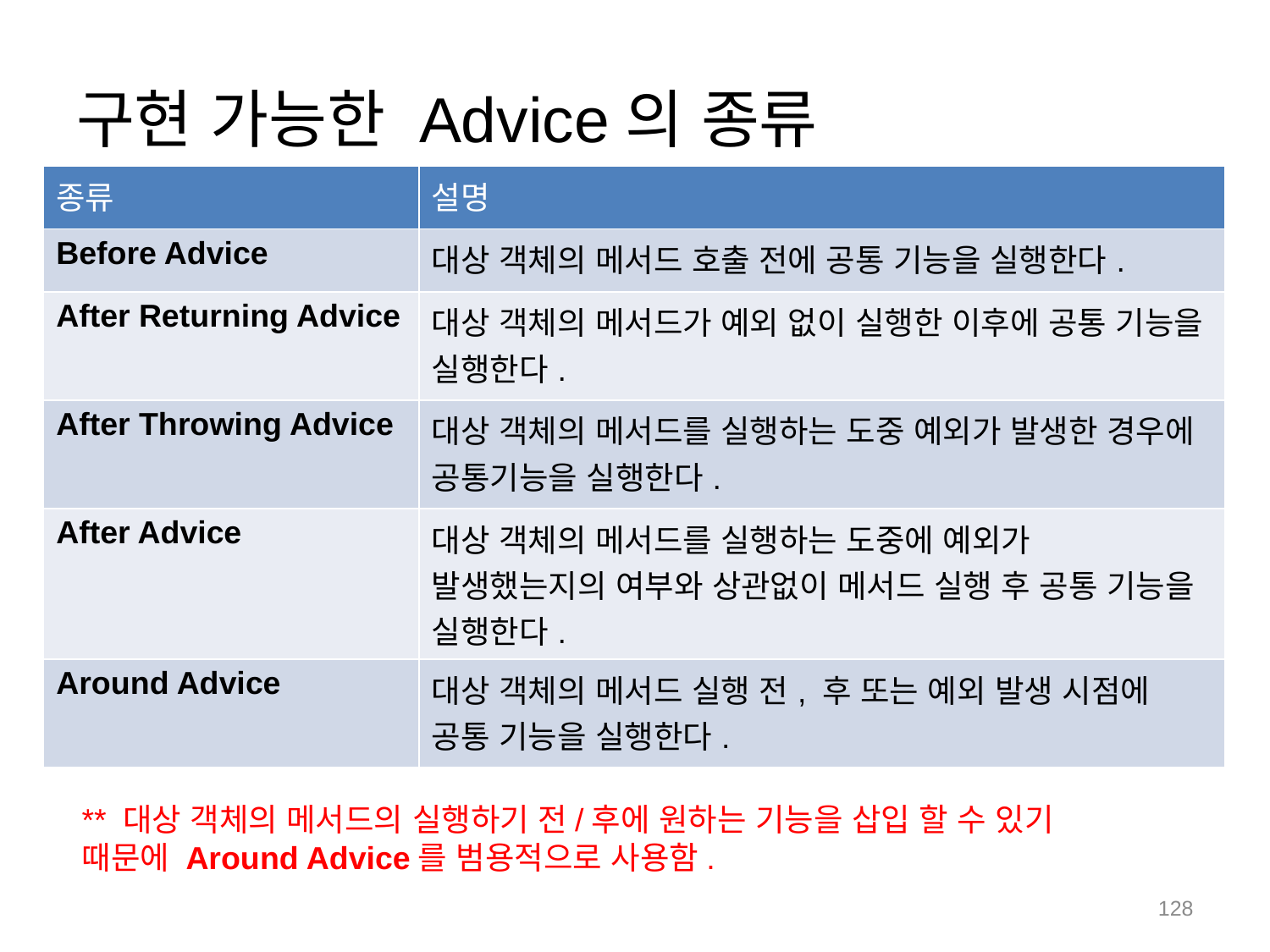

# 구현 가능한 Advice의 종류
| 종류 | 설명 |
| --- | --- |
| Before Advice | 대상 객체의 메서드 호출 전에 공통 기능을 실행한다. |
| After Returning Advice | 대상 객체의 메서드가 예외 없이 실행한 이후에 공통 기능을 실행한다. |
| After Throwing Advice | 대상 객체의 메서드를 실행하는 도중 예외가 발생한 경우에 공통기능을 실행한다. |
| After Advice | 대상 객체의 메서드를 실행하는 도중에 예외가 발생했는지의 여부와 상관없이 메서드 실행 후 공통 기능을 실행한다. |
| Around Advice | 대상 객체의 메서드 실행 전, 후 또는 예외 발생 시점에 공통 기능을 실행한다. |
** 대상 객체의 메서드의 실행하기 전/후에 원하는 기능을 삽입 할 수 있기 때문에 Around Advice를 범용적으로 사용함.
128